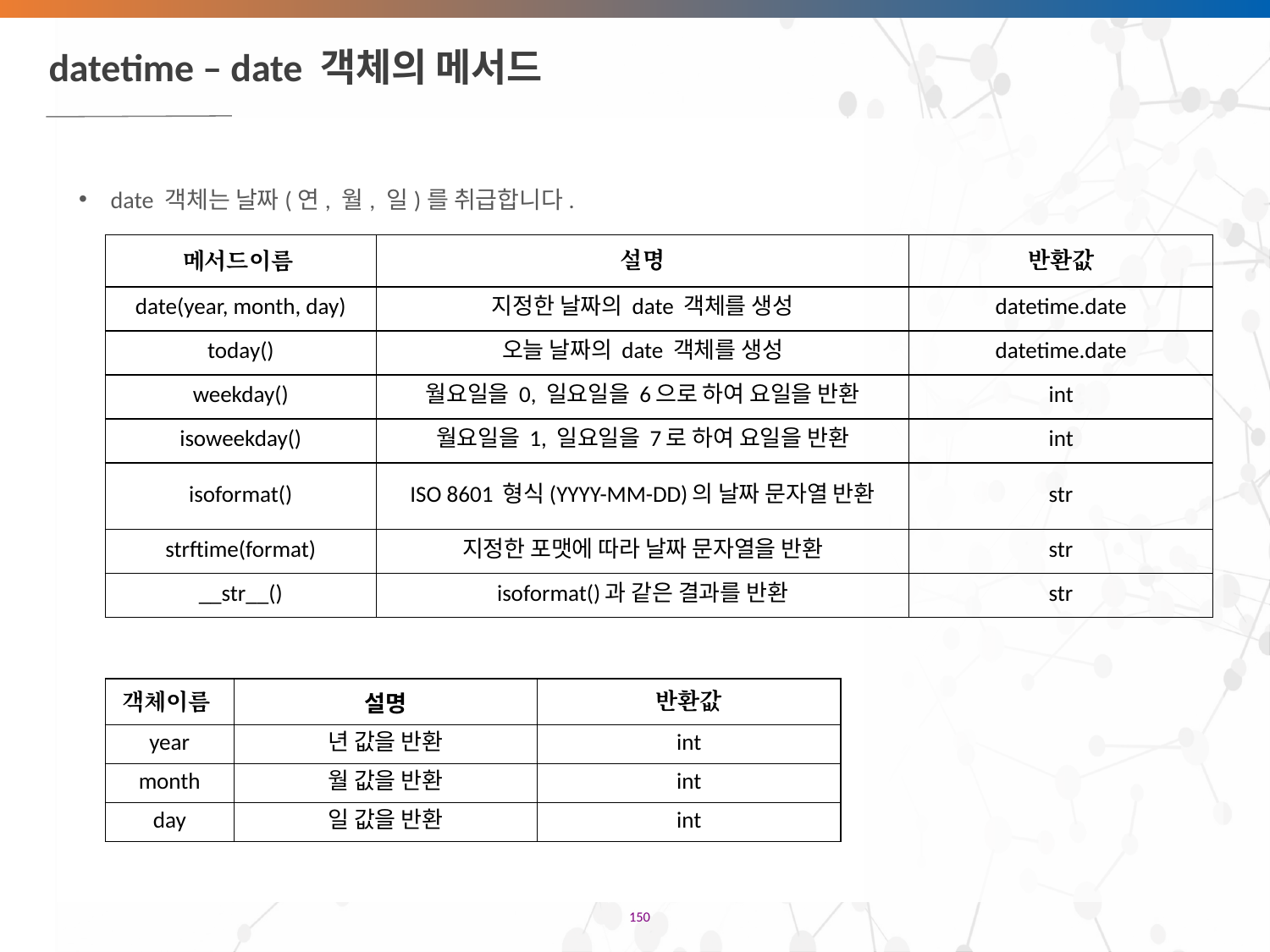

# datetime – date 객체의 메서드
date 객체는 날짜(연, 월, 일)를 취급합니다.

| 메서드이름 | 설명 | 반환값 |
| --- | --- | --- |
| date(year, month, day) | 지정한 날짜의 date 객체를 생성 | datetime.date |
| today() | 오늘 날짜의 date 객체를 생성 | datetime.date |
| weekday() | 월요일을 0, 일요일을 6으로 하여 요일을 반환 | int |
| isoweekday() | 월요일을 1, 일요일을 7로 하여 요일을 반환 | int |
| isoformat() | ISO 8601 형식(YYYY-MM-DD)의 날짜 문자열 반환 | str |
| strftime(format) | 지정한 포맷에 따라 날짜 문자열을 반환 | str |
| \_\_str\_\_() | isoformat()과 같은 결과를 반환 | str |
| 객체이름 | 설명 | 반환값 |
| --- | --- | --- |
| year | 년 값을 반환 | int |
| month | 월 값을 반환 | int |
| day | 일 값을 반환 | int |
150